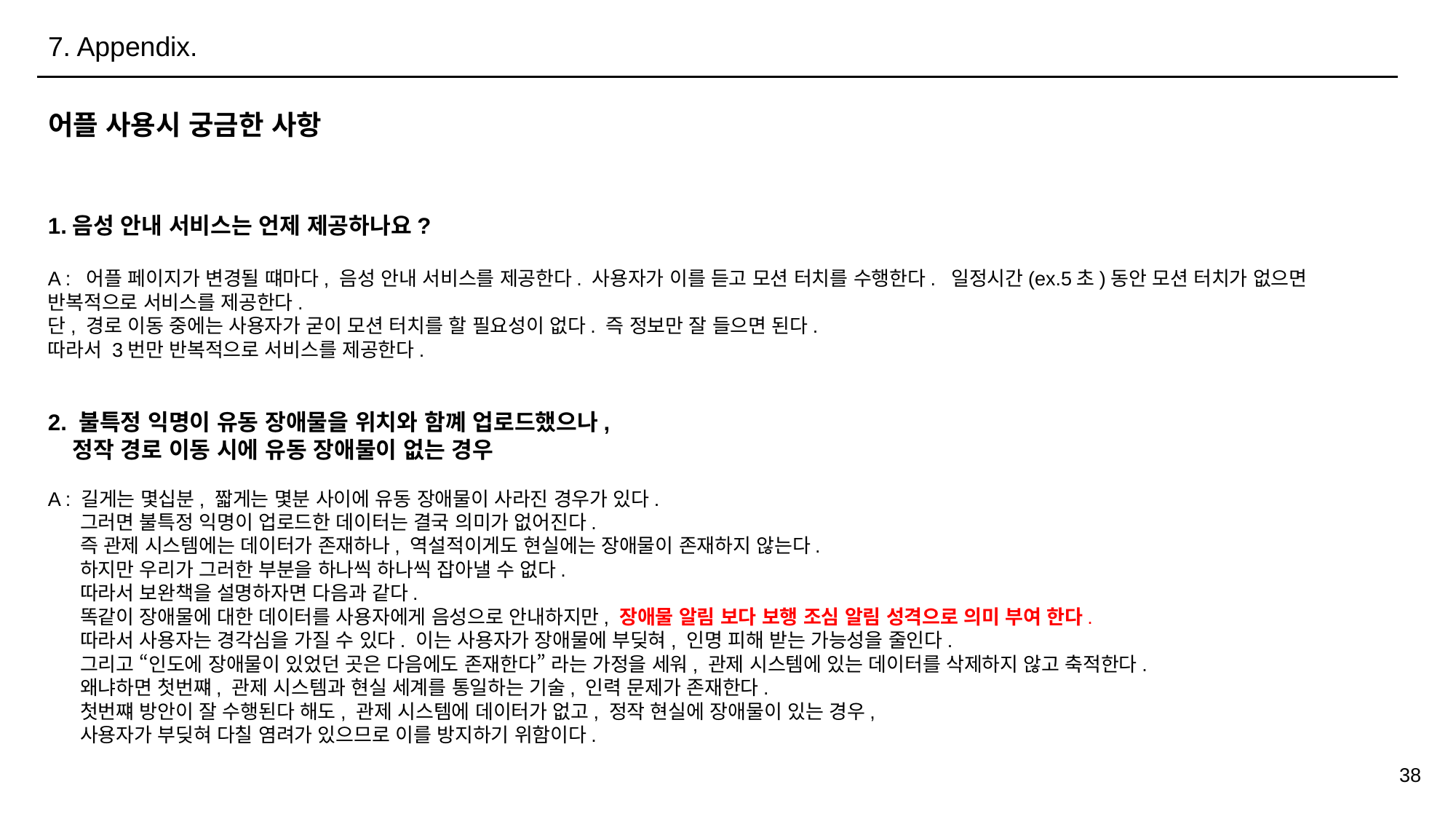

7. Appendix.

어플 사용시 궁금한 사항
1.음성 안내 서비스는 언제 제공하나요?

A :  어플 페이지가 변경될 떄마다, 음성 안내 서비스를 제공한다. 사용자가 이를 듣고 모션 터치를 수행한다.  일정시간(ex.5초)동안 모션 터치가 없으면 반복적으로 서비스를 제공한다.
단, 경로 이동 중에는 사용자가 굳이 모션 터치를 할 필요성이 없다. 즉 정보만 잘 들으면 된다.
따라서 3번만 반복적으로 서비스를 제공한다.

2. 불특정 익명이 유동 장애물을 위치와 함꼐 업로드했으나,
   정작 경로 이동 시에 유동 장애물이 없는 경우

A : 길게는 몇십분, 짧게는 몇분 사이에 유동 장애물이 사라진 경우가 있다.
     그러면 불특정 익명이 업로드한 데이터는 결국 의미가 없어진다.
     즉 관제 시스템에는 데이터가 존재하나, 역설적이게도 현실에는 장애물이 존재하지 않는다.
     하지만 우리가 그러한 부분을 하나씩 하나씩 잡아낼 수 없다.
     따라서 보완책을 설명하자면 다음과 같다.
     똑같이 장애물에 대한 데이터를 사용자에게 음성으로 안내하지만, 장애물 알림 보다 보행 조심 알림 성격으로 의미 부여 한다.
     따라서 사용자는 경각심을 가질 수 있다. 이는 사용자가 장애물에 부딪혀, 인명 피해 받는 가능성을 줄인다.
     그리고 “인도에 장애물이 있었던 곳은 다음에도 존재한다” 라는 가정을 세워, 관제 시스템에 있는 데이터를 삭제하지 않고 축적한다.
     왜냐하면 첫번쨰, 관제 시스템과 현실 세계를 통일하는 기술, 인력 문제가 존재한다.
     첫번쨰 방안이 잘 수행된다 해도, 관제 시스템에 데이터가 없고, 정작 현실에 장애물이 있는 경우,
     사용자가 부딪혀 다칠 염려가 있으므로 이를 방지하기 위함이다.

38